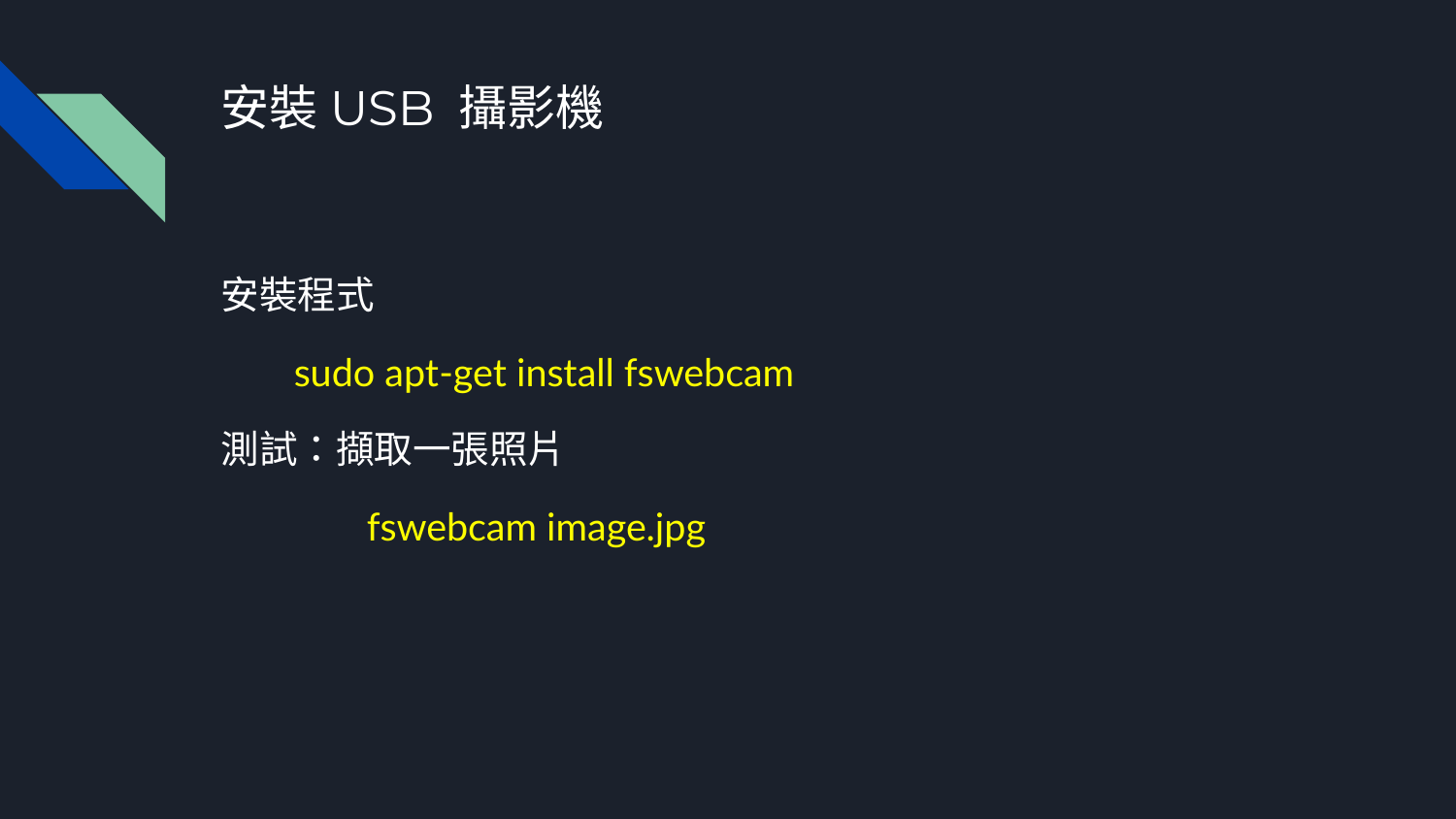

# 安裝USB 攝影機
安裝程式
sudo apt-get install fswebcam
測試：擷取一張照片
	fswebcam image.jpg